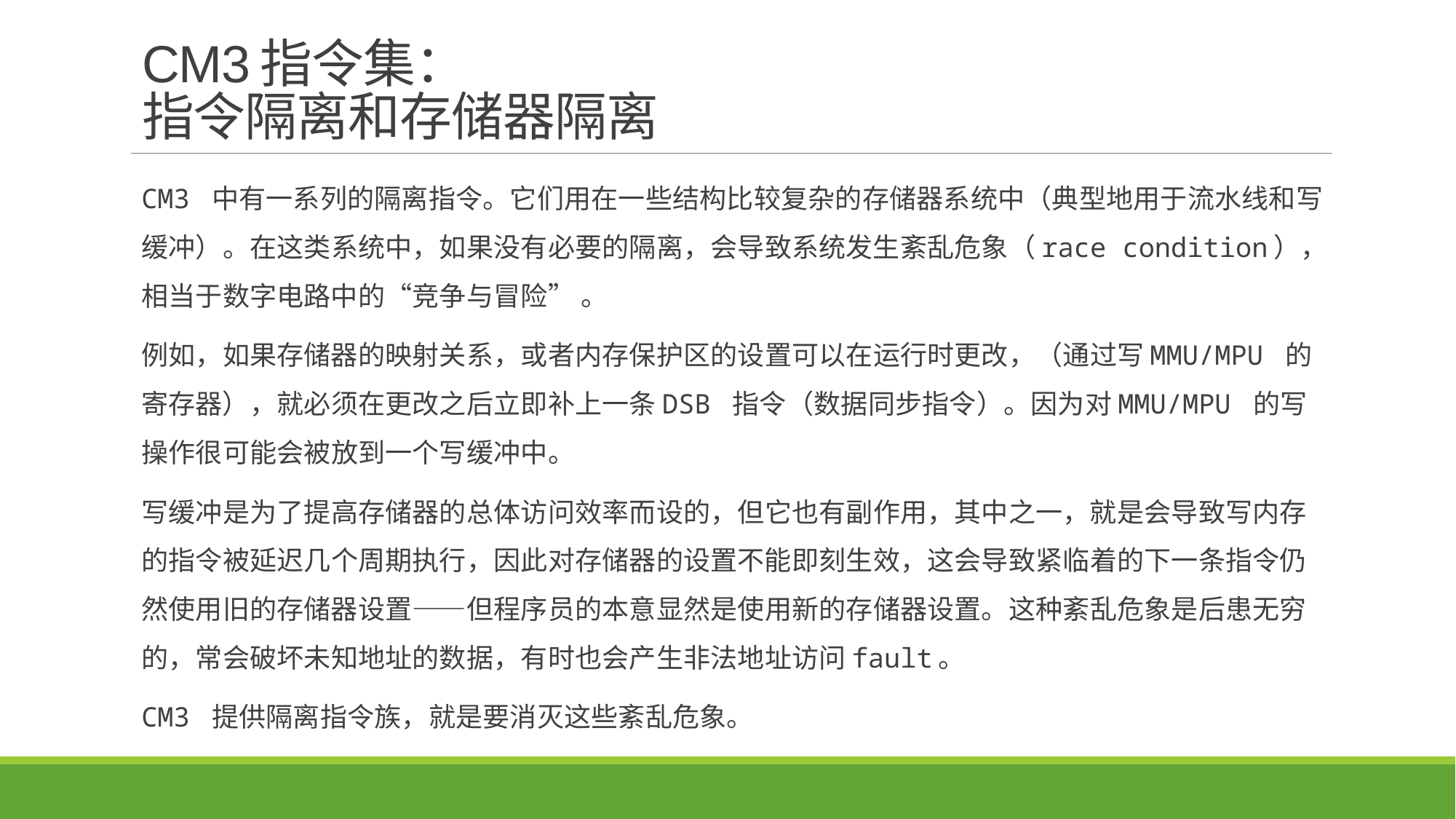

# CM3指令集： 指令隔离和存储器隔离
CM3 中有一系列的隔离指令。它们用在一些结构比较复杂的存储器系统中（典型地用于流水线和写缓冲）。在这类系统中，如果没有必要的隔离，会导致系统发生紊乱危象（race condition），相当于数字电路中的“竞争与冒险” 。
例如，如果存储器的映射关系，或者内存保护区的设置可以在运行时更改，（通过写MMU/MPU 的寄存器），就必须在更改之后立即补上一条DSB 指令（数据同步指令）。因为对MMU/MPU 的写操作很可能会被放到一个写缓冲中。
写缓冲是为了提高存储器的总体访问效率而设的，但它也有副作用，其中之一，就是会导致写内存的指令被延迟几个周期执行，因此对存储器的设置不能即刻生效，这会导致紧临着的下一条指令仍然使用旧的存储器设置——但程序员的本意显然是使用新的存储器设置。这种紊乱危象是后患无穷的，常会破坏未知地址的数据，有时也会产生非法地址访问fault。
CM3 提供隔离指令族，就是要消灭这些紊乱危象。